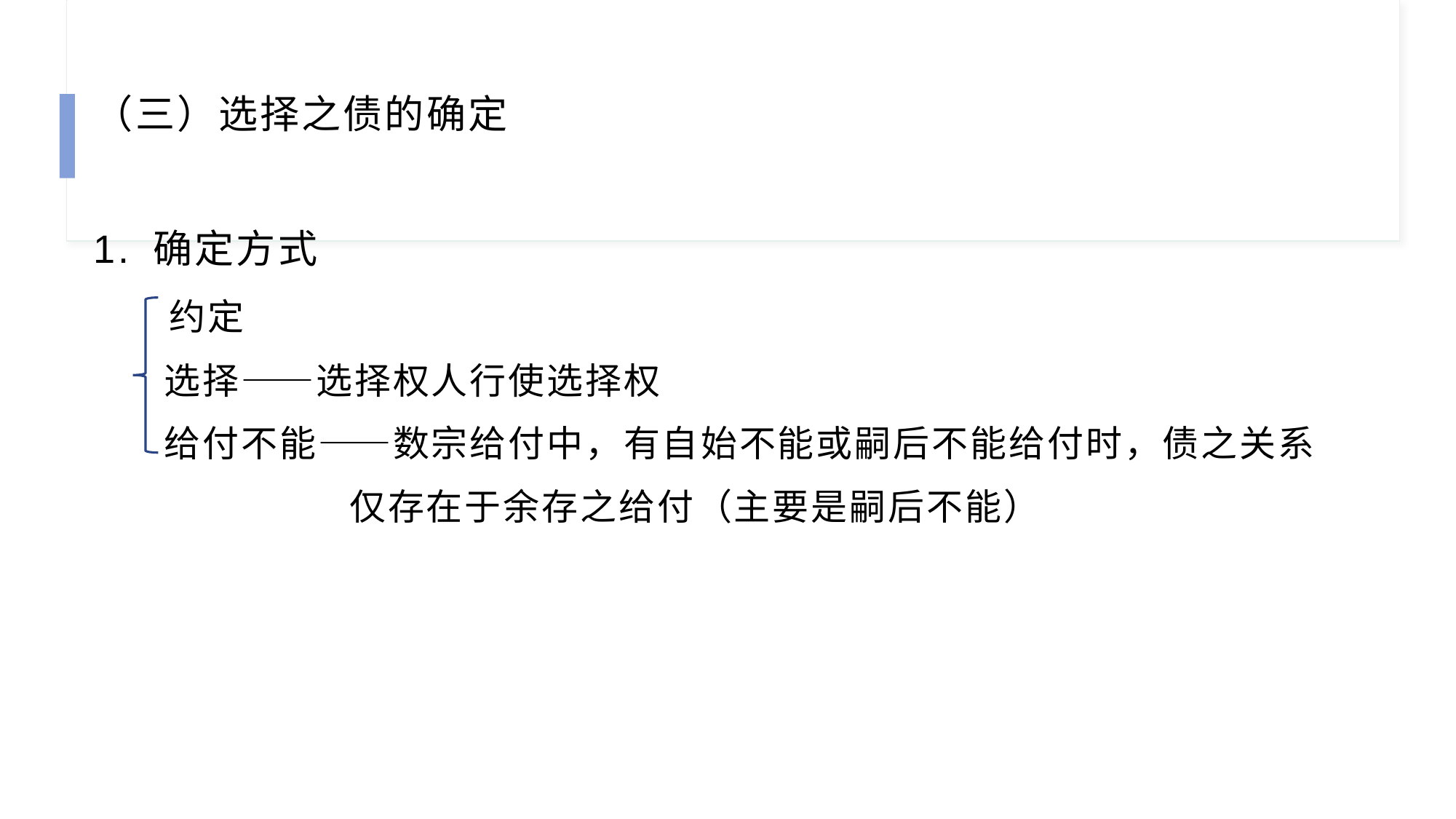

（三）选择之债的确定

1. 确定方式
      约定
      选择——选择权人行使选择权
      给付不能——数宗给付中，有自始不能或嗣后不能给付时，债之关系
                        仅存在于余存之给付（主要是嗣后不能）